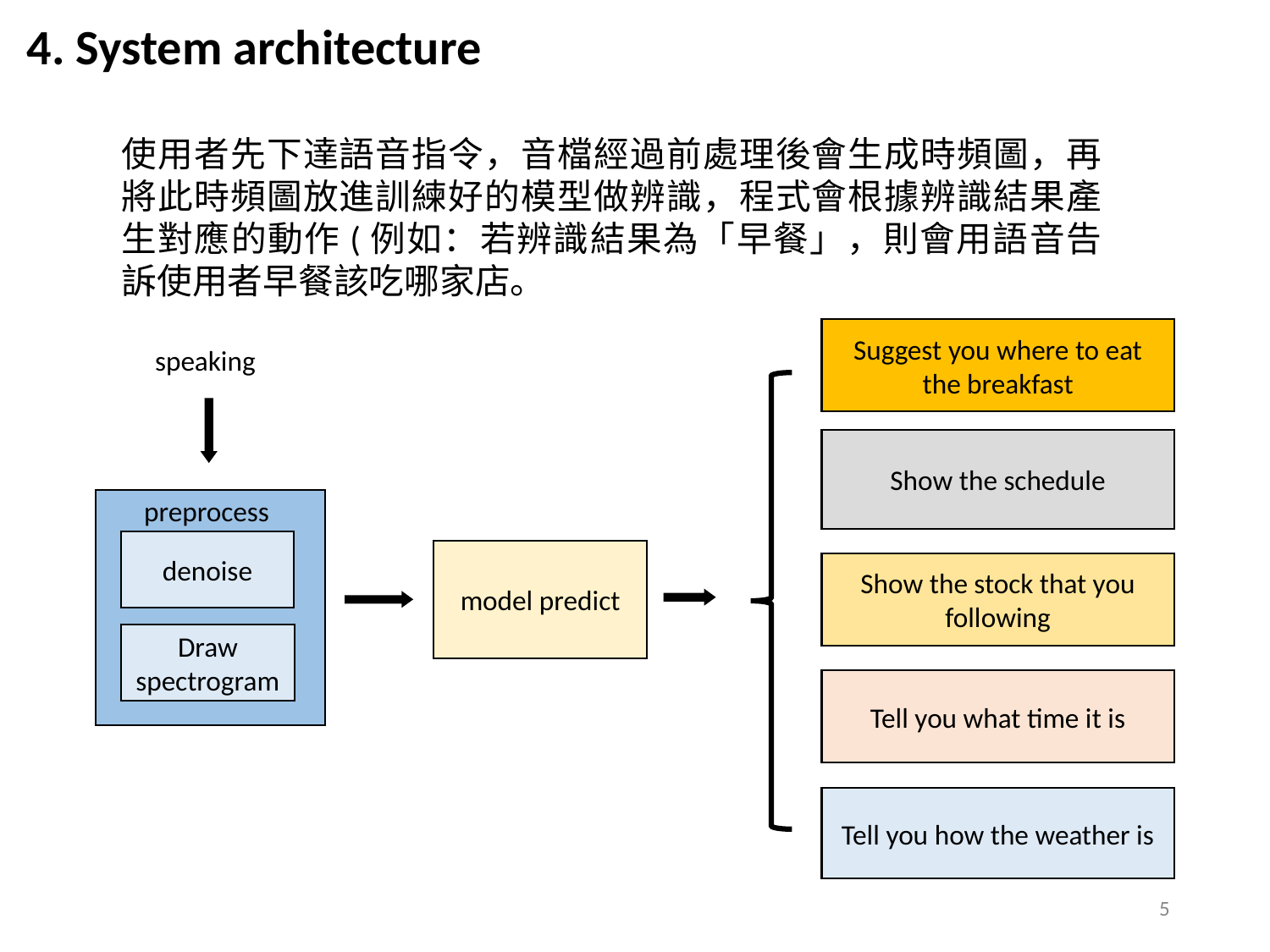

4. System architecture

使用者先下達語音指令，音檔經過前處理後會生成時頻圖，再將此時頻圖放進訓練好的模型做辨識，程式會根據辨識結果產生對應的動作(例如：若辨識結果為「早餐」，則會用語音告訴使用者早餐該吃哪家店。
Suggest you where to eat the breakfast
speaking

Show the schedule
preprocess

denoise
Draw spectrogram
model predict
Show the stock that you following

Tell you how the weather is
Tell you what time it is
5